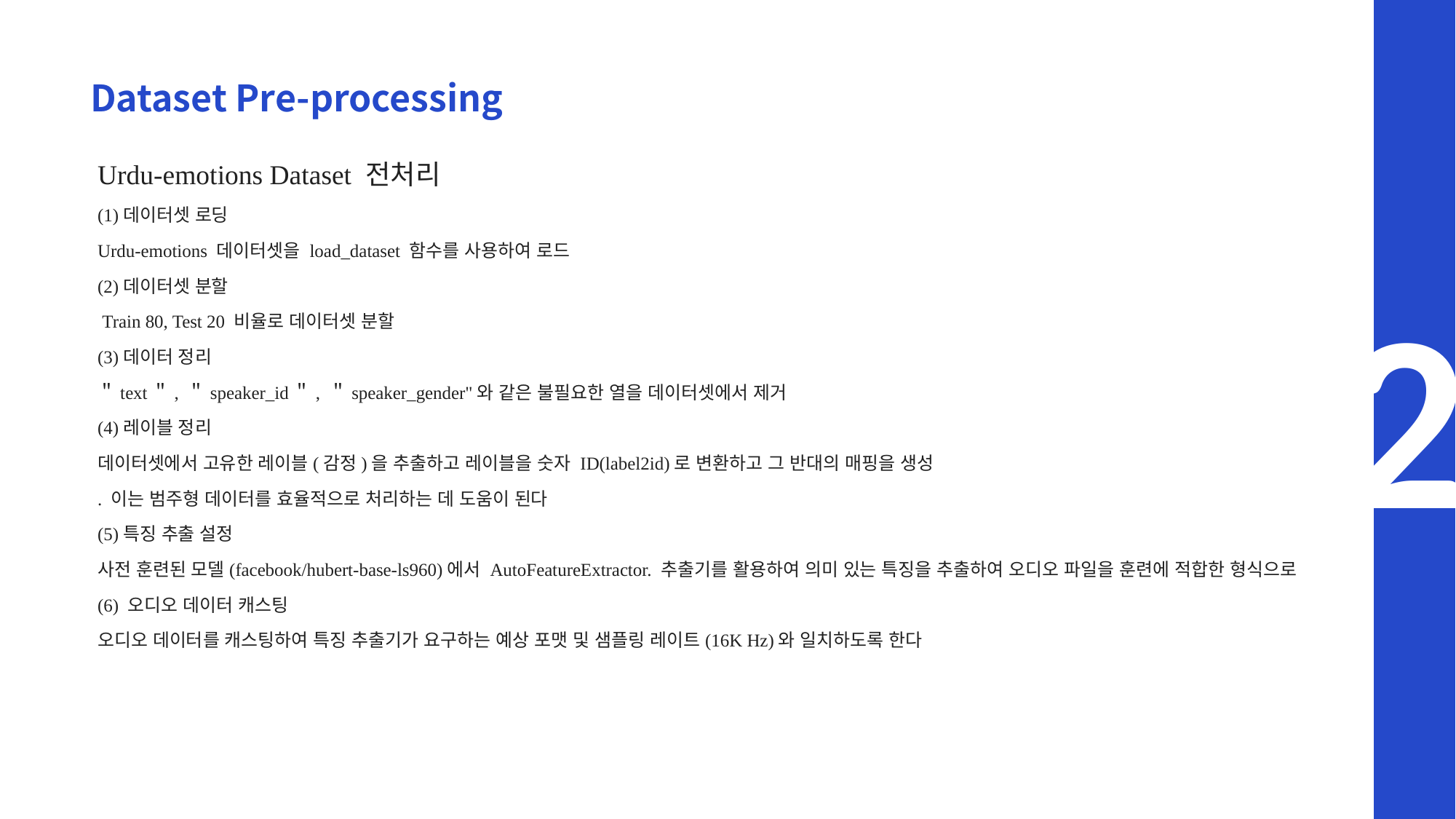

Dataset Pre-processing
Urdu-emotions Dataset 전처리
(1)데이터셋 로딩
Urdu-emotions 데이터셋을 load_dataset 함수를 사용하여 로드
(2)데이터셋 분할
 Train 80, Test 20 비율로 데이터셋 분할
(3)데이터 정리
＂text＂, ＂speaker_id＂, ＂speaker_gender"와 같은 불필요한 열을 데이터셋에서 제거
(4)레이블 정리
데이터셋에서 고유한 레이블(감정)을 추출하고 레이블을 숫자 ID(label2id)로 변환하고 그 반대의 매핑을 생성
. 이는 범주형 데이터를 효율적으로 처리하는 데 도움이 된다
(5)특징 추출 설정
사전 훈련된 모델(facebook/hubert-base-ls960)에서 AutoFeatureExtractor. 추출기를 활용하여 의미 있는 특징을 추출하여 오디오 파일을 훈련에 적합한 형식으로
(6) 오디오 데이터 캐스팅
오디오 데이터를 캐스팅하여 특징 추출기가 요구하는 예상 포맷 및 샘플링 레이트(16K Hz)와 일치하도록 한다

2